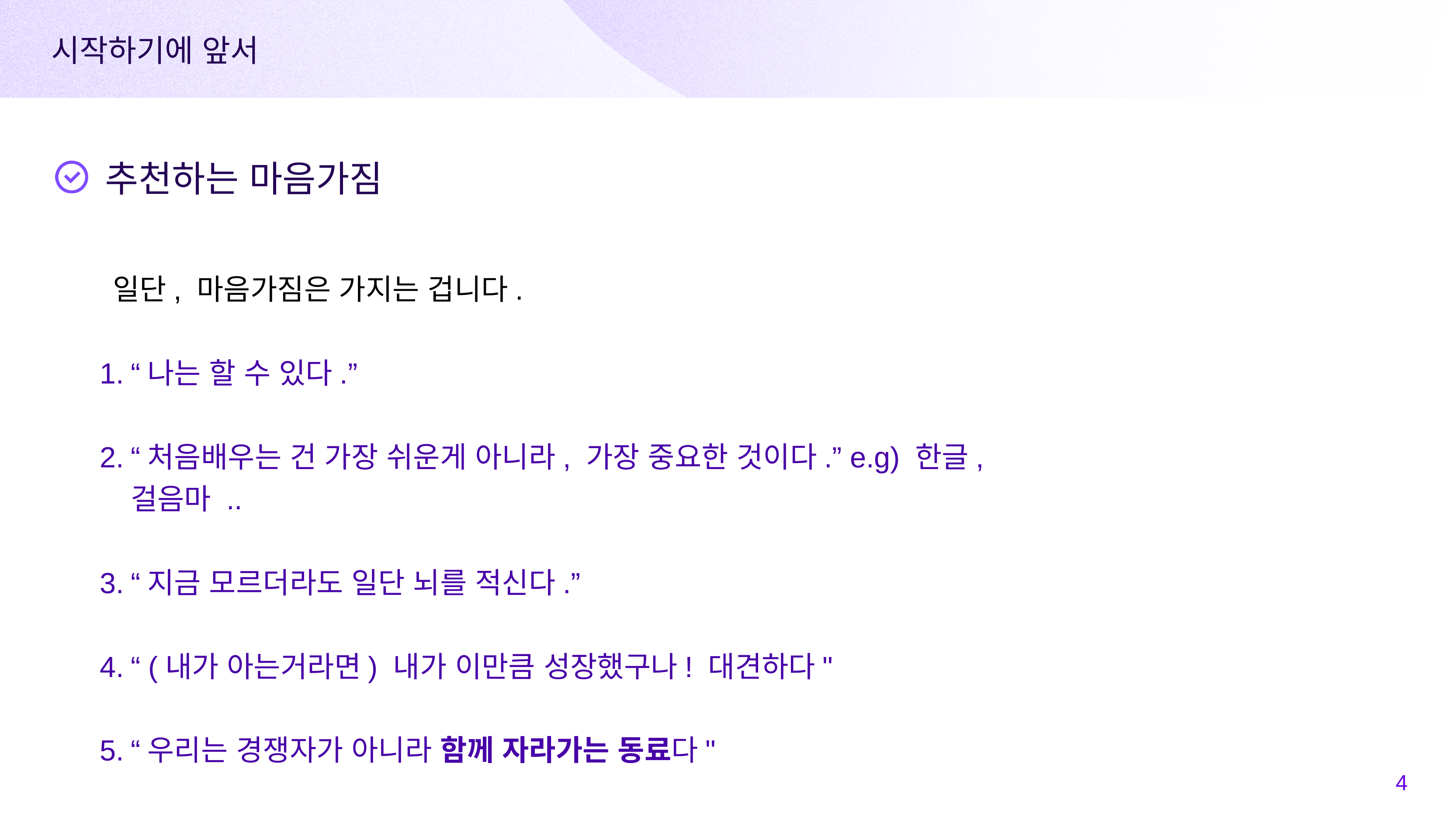

시작하기에 앞서
추천하는 마음가짐

 일단, 마음가짐은 가지는 겁니다.

“나는 할 수 있다.”

“처음배우는 건 가장 쉬운게 아니라, 가장 중요한 것이다.” e.g) 한글, 걸음마 ..

“지금 모르더라도 일단 뇌를 적신다.”

“ (내가 아는거라면) 내가 이만큼 성장했구나! 대견하다"

“우리는 경쟁자가 아니라 함께 자라가는 동료다"

4